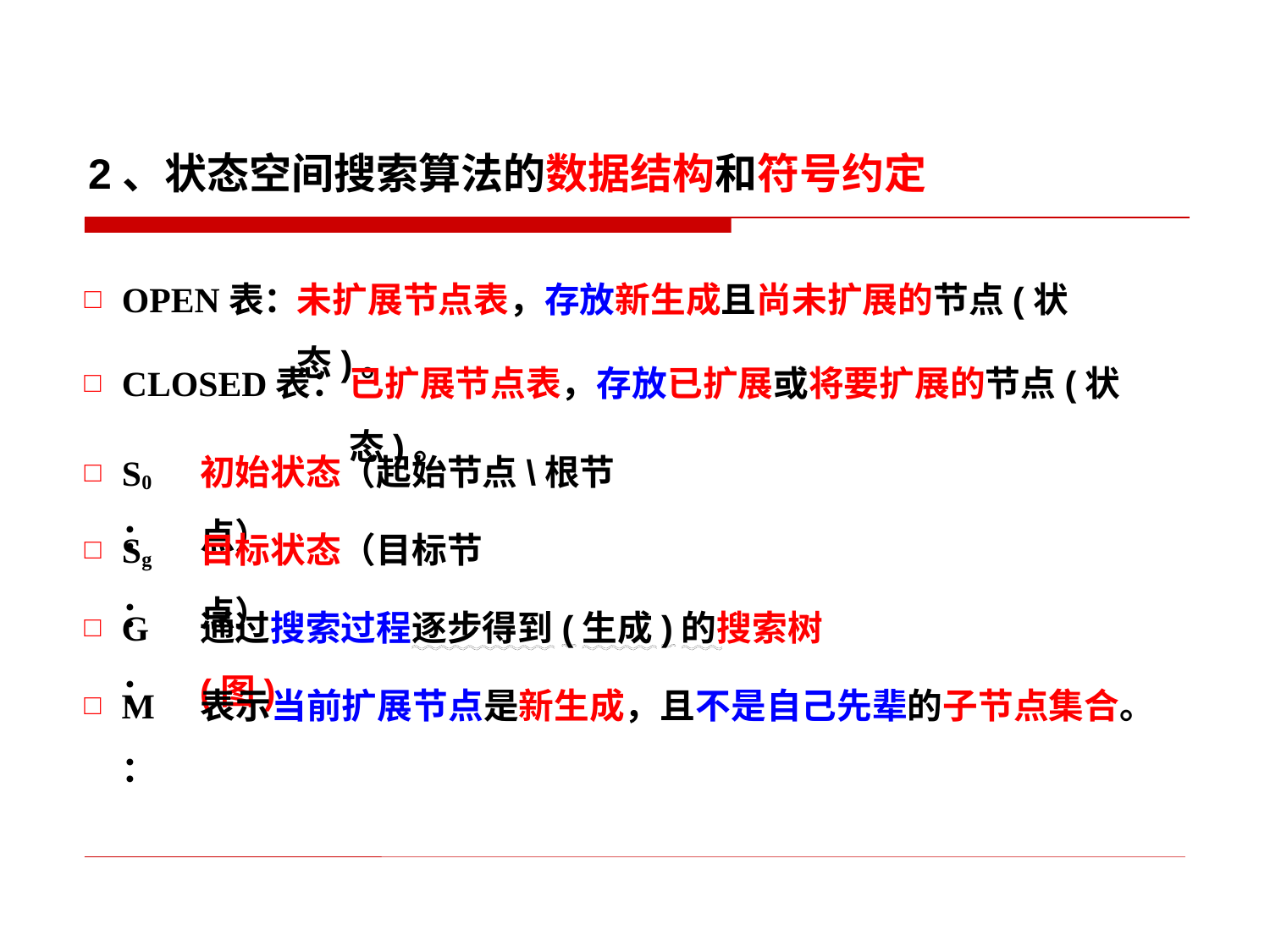

2、状态空间搜索算法的数据结构和符号约定
OPEN表：
未扩展节点表，存放新生成且尚未扩展的节点(状态)。
已扩展节点表，存放已扩展或将要扩展的节点(状态)。
CLOSED表：
S0：
初始状态（起始节点\根节点）
Sg：
目标状态（目标节点）
通过搜索过程逐步得到(生成)的搜索树(图)
G：
表示当前扩展节点是新生成，且不是自己先辈的子节点集合。
M：